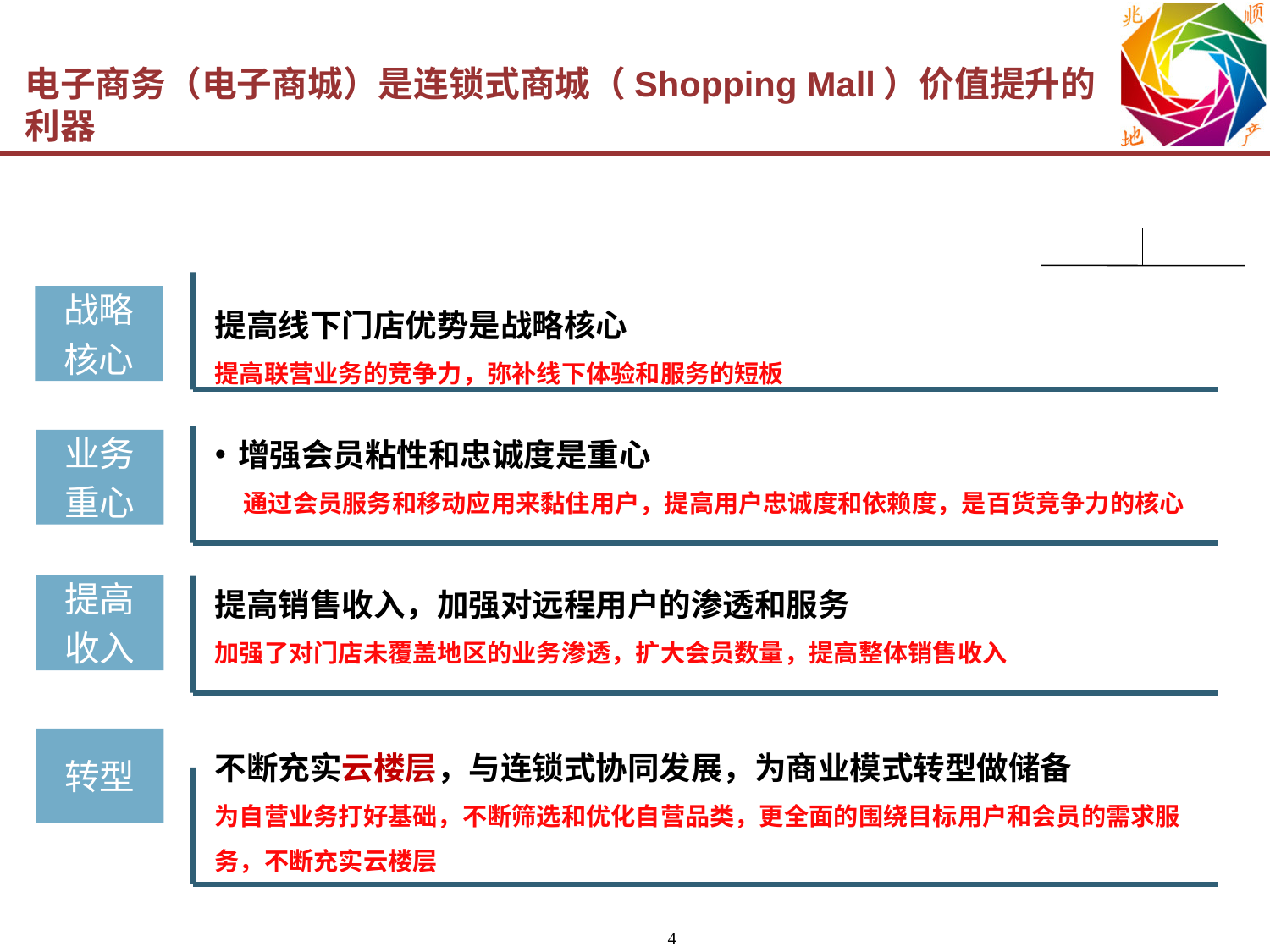

# 电子商务（电子商城）是连锁式商城（Shopping Mall）价值提升的利器

战略
核心
提高线下门店优势是战略核心
提高联营业务的竞争力，弥补线下体验和服务的短板
增强会员粘性和忠诚度是重心
    通过会员服务和移动应用来黏住用户，提高用户忠诚度和依赖度，是百货竞争力的核心

业务
重心

提高销售收入，加强对远程用户的渗透和服务
加强了对门店未覆盖地区的业务渗透，扩大会员数量，提高整体销售收入
提高
收入

转型
不断充实云楼层，与连锁式协同发展，为商业模式转型做储备
为自营业务打好基础，不断筛选和优化自营品类，更全面的围绕目标用户和会员的需求服务，不断充实云楼层

4